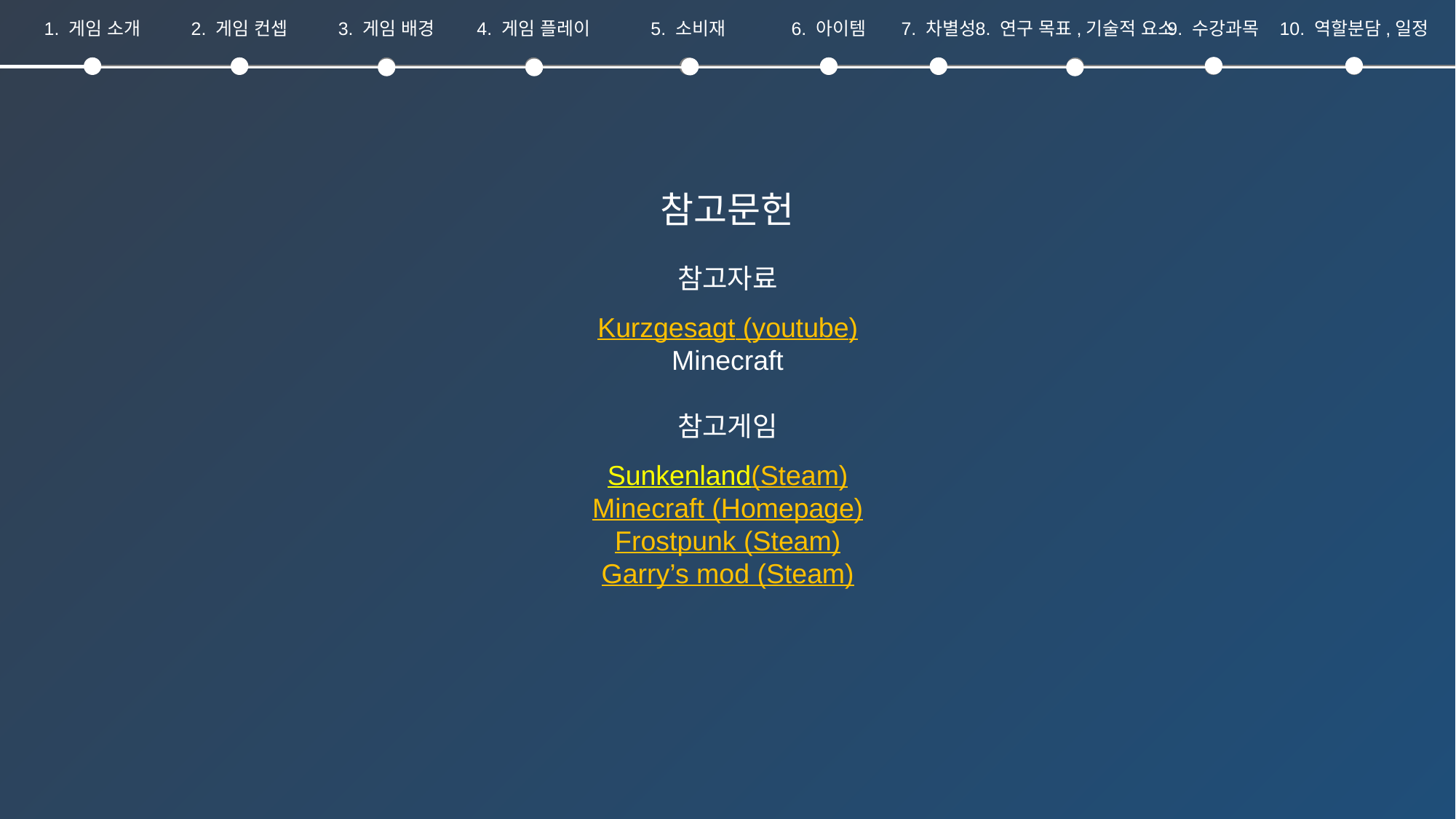

1. 게임 소개

2. 게임 컨셉

3. 게임 배경

4. 게임 플레이

5. 소비재

6. 아이템

7. 차별성

8. 연구 목표,기술적 요소

9. 수강과목

10. 역할분담,일정

참고문헌
참고자료
Kurzgesagt (youtube)
Minecraft
참고게임
Sunkenland(Steam)
Minecraft (Homepage)
Frostpunk (Steam)
Garry’s mod (Steam)